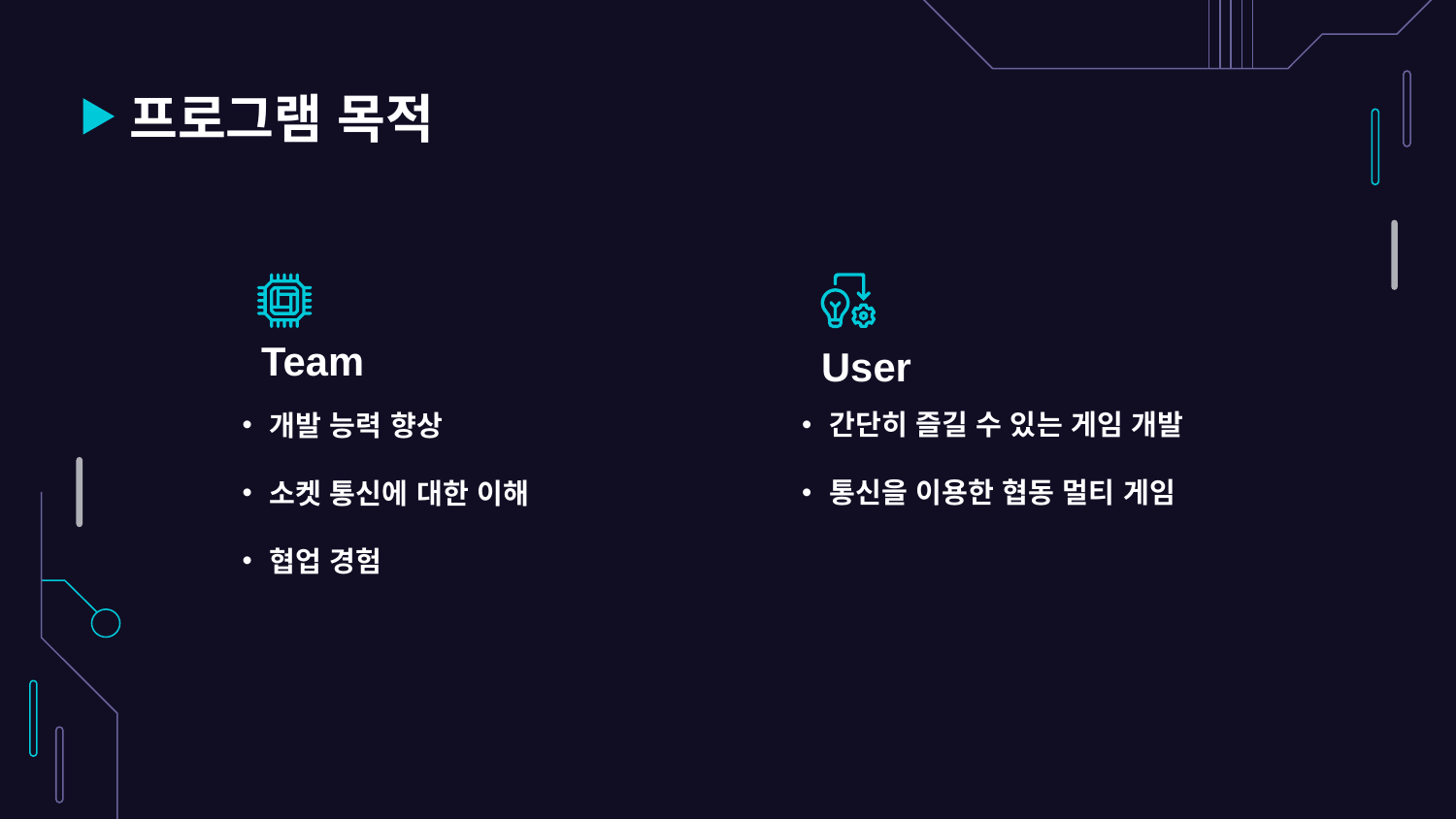

# 프로그램 목적

Team
User
간단히 즐길 수 있는 게임 개발

통신을 이용한 협동 멀티 게임
개발 능력 향상

소켓 통신에 대한 이해

협업 경험